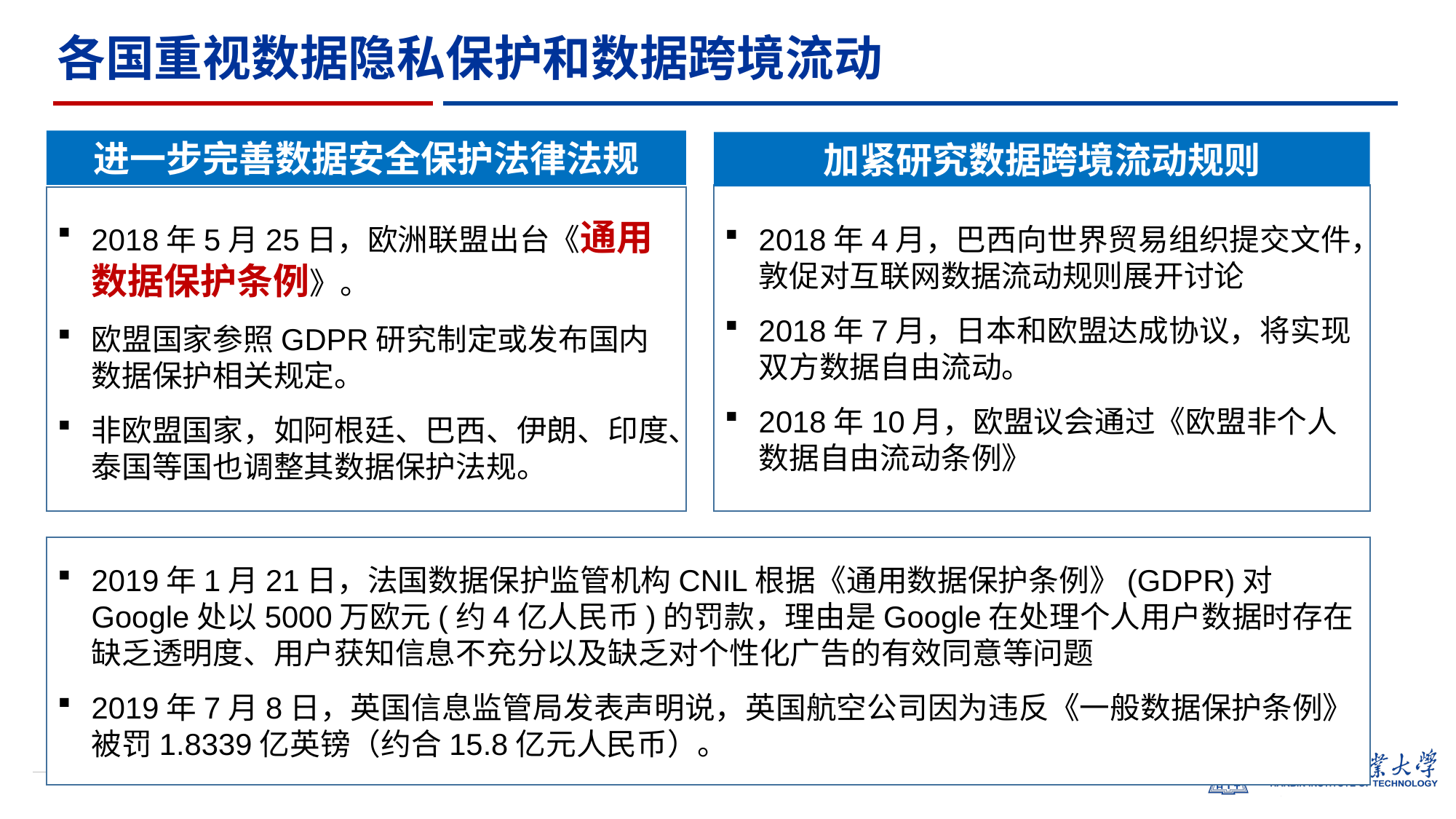

各国重视数据隐私保护和数据跨境流动
进一步完善数据安全保护法律法规
加紧研究数据跨境流动规则
2018年4月，巴西向世界贸易组织提交文件，敦促对互联网数据流动规则展开讨论
2018年7月，日本和欧盟达成协议，将实现双方数据自由流动。
2018年10月，欧盟议会通过《欧盟非个人数据自由流动条例》
2018年5月25日，欧洲联盟出台《通用数据保护条例》。
欧盟国家参照GDPR研究制定或发布国内数据保护相关规定。
非欧盟国家，如阿根廷、巴西、伊朗、印度、泰国等国也调整其数据保护法规。
2019年1月21日，法国数据保护监管机构CNIL根据《通用数据保护条例》(GDPR)对Google处以5000万欧元(约4亿人民币)的罚款，理由是Google在处理个人用户数据时存在缺乏透明度、用户获知信息不充分以及缺乏对个性化广告的有效同意等问题
2019年7月8日，英国信息监管局发表声明说，英国航空公司因为违反《一般数据保护条例》被罚1.8339亿英镑（约合15.8亿元人民币）。